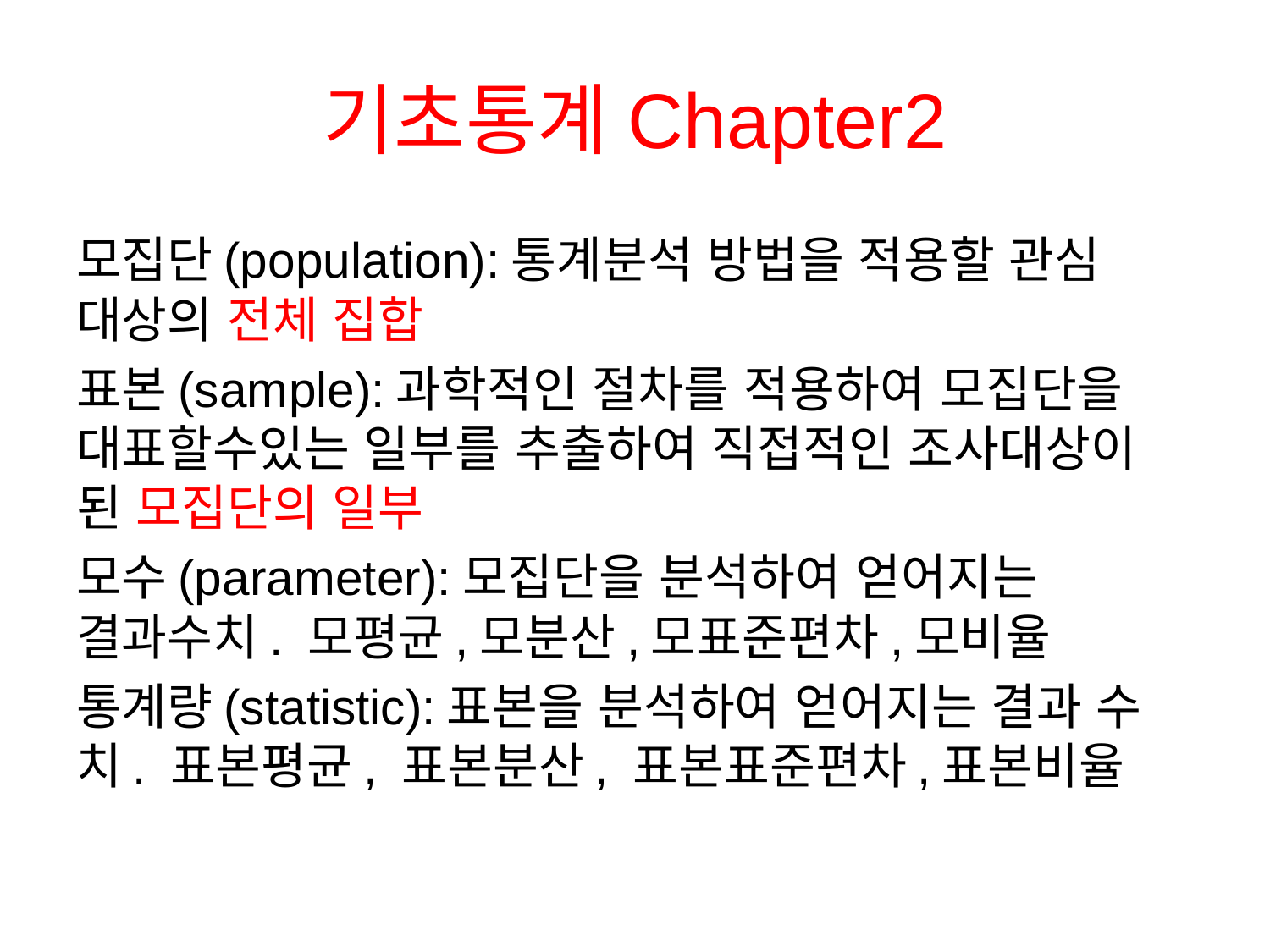

# 기초통계Chapter2
모집단(population):통계분석 방법을 적용할 관심 대상의 전체 집합
표본(sample):과학적인 절차를 적용하여 모집단을 대표할수있는 일부를 추출하여 직접적인 조사대상이 된 모집단의 일부
모수(parameter):모집단을 분석하여 얻어지는 결과수치. 모평균,모분산,모표준편차,모비율
통계량(statistic):표본을 분석하여 얻어지는 결과 수치. 표본평균, 표본분산, 표본표준편차,표본비율